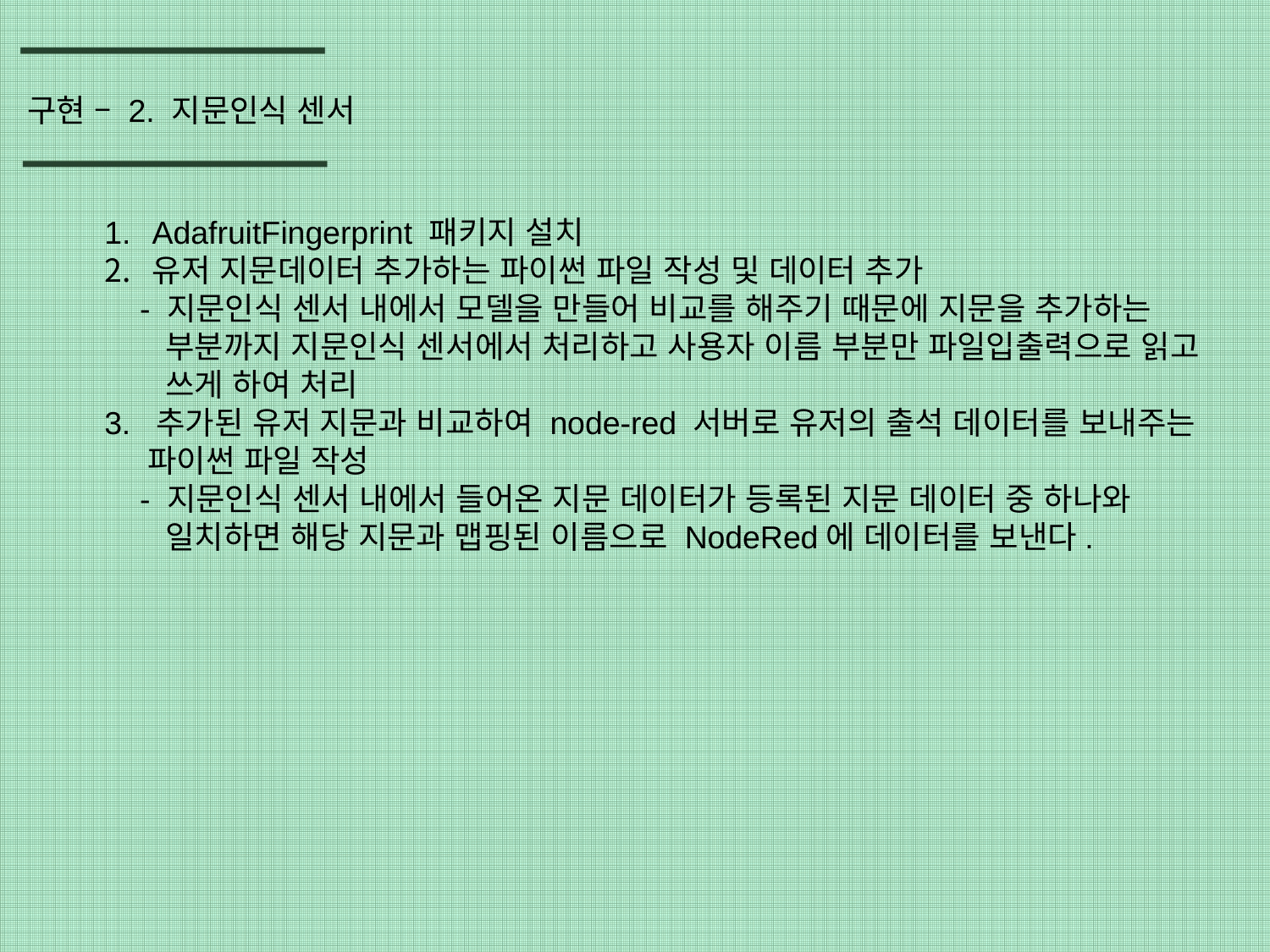

구현 – 2. 지문인식 센서
AdafruitFingerprint 패키지 설치
유저 지문데이터 추가하는 파이썬 파일 작성 및 데이터 추가
    - 지문인식 센서 내에서 모델을 만들어 비교를 해주기 때문에 지문을 추가하는
      부분까지 지문인식 센서에서 처리하고 사용자 이름 부분만 파일입출력으로 읽고
      쓰게 하여 처리
3.  추가된 유저 지문과 비교하여 node-red 서버로 유저의 출석 데이터를 보내주는
    파이썬 파일 작성
    - 지문인식 센서 내에서 들어온 지문 데이터가 등록된 지문 데이터 중 하나와
      일치하면 해당 지문과 맵핑된 이름으로 NodeRed에 데이터를 보낸다.